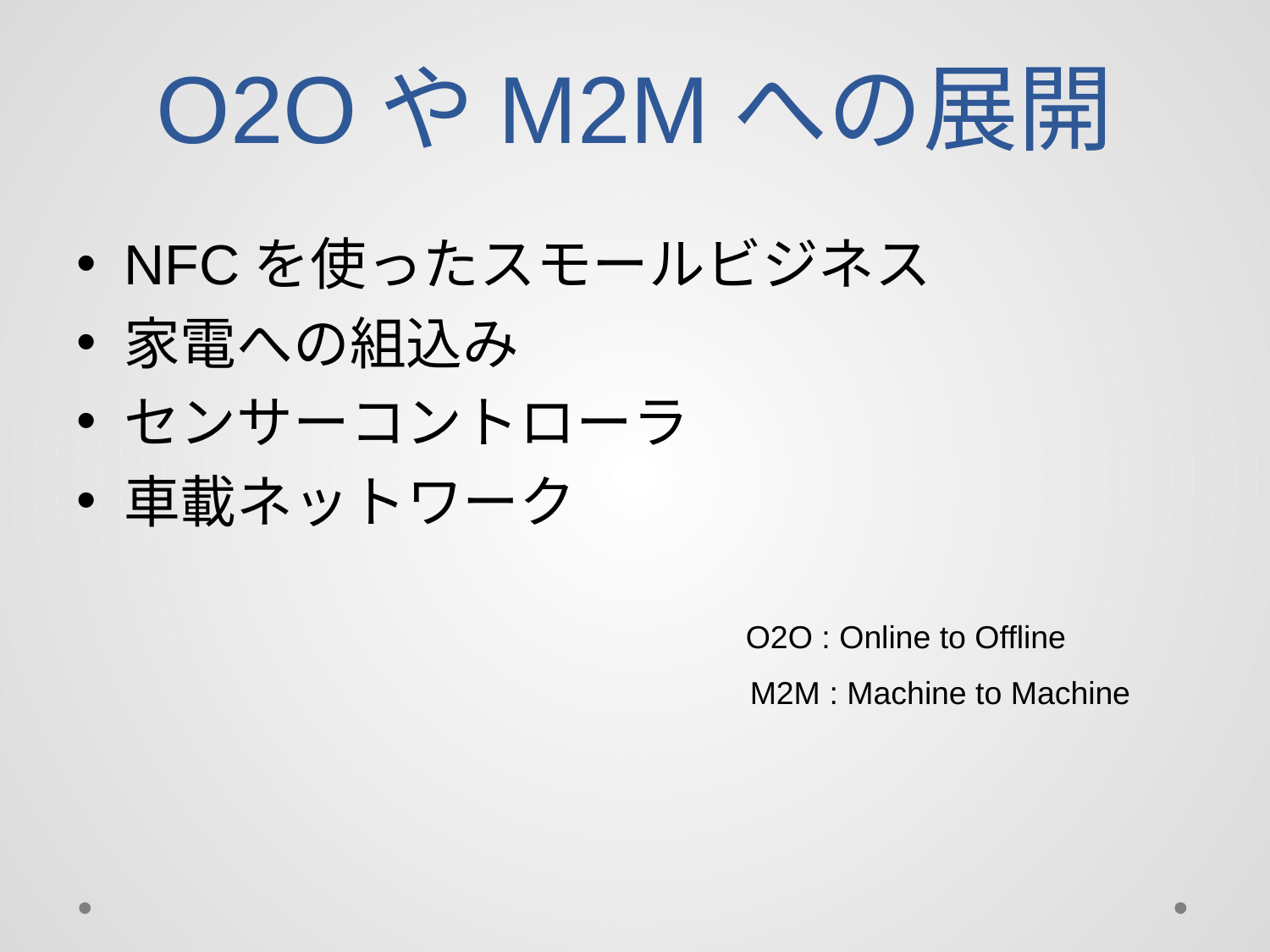

# O2OやM2Mへの展開
NFCを使ったスモールビジネス
家電への組込み
センサーコントローラ
車載ネットワーク
O2O : Online to Offline
M2M : Machine to Machine